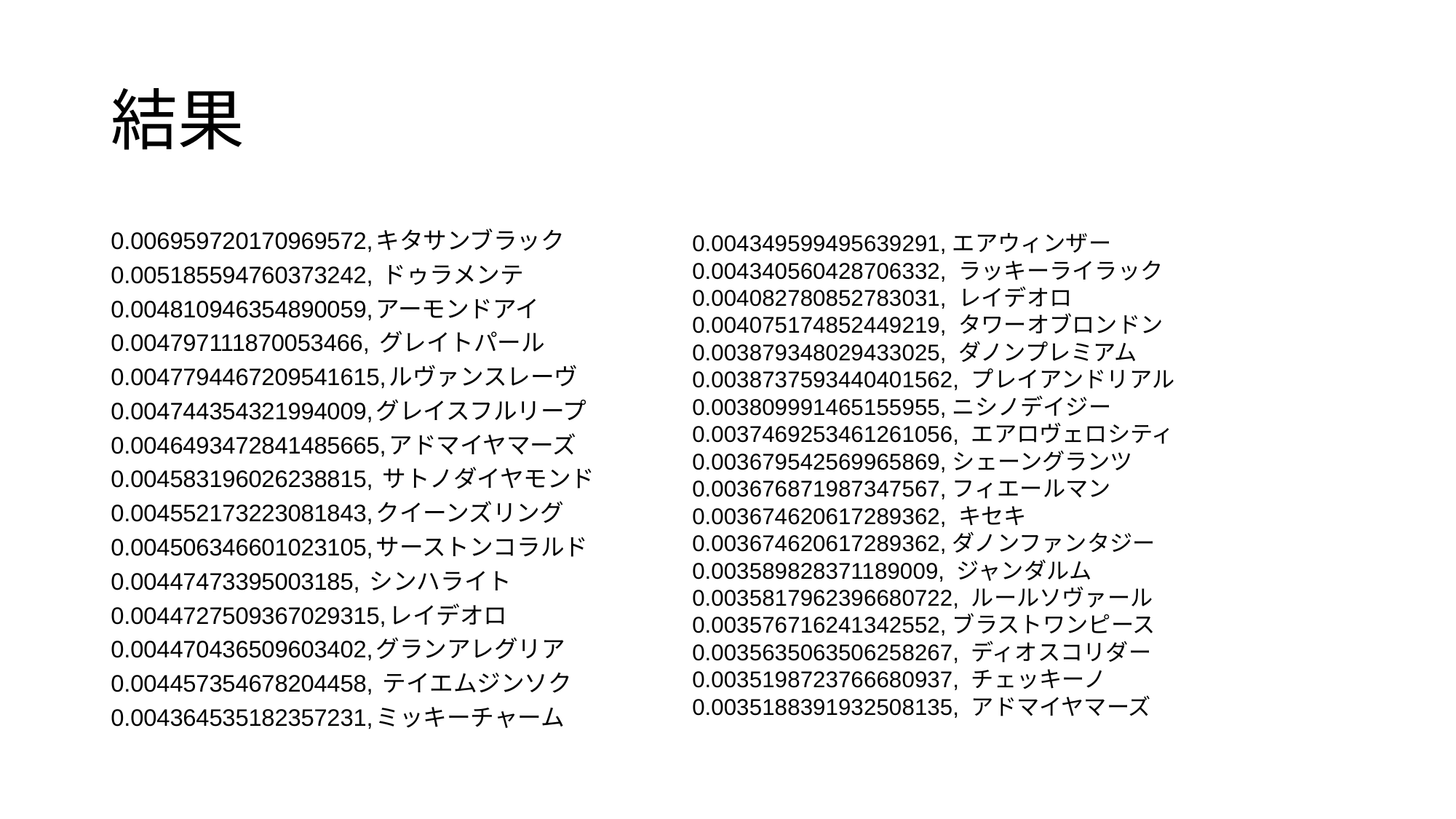

# 結果
0.006959720170969572,キタサンブラック
0.005185594760373242, ドゥラメンテ
0.004810946354890059,アーモンドアイ
0.004797111870053466, グレイトパール
0.0047794467209541615,ルヴァンスレーヴ
0.004744354321994009,グレイスフルリープ
0.0046493472841485665,アドマイヤマーズ
0.004583196026238815, サトノダイヤモンド
0.004552173223081843,クイーンズリング
0.004506346601023105,サーストンコラルド
0.00447473395003185, シンハライト
0.0044727509367029315,レイデオロ
0.004470436509603402,グランアレグリア
0.004457354678204458, テイエムジンソク
0.004364535182357231,ミッキーチャーム
0.004349599495639291,エアウィンザー
0.004340560428706332, ラッキーライラック
0.004082780852783031, レイデオロ
0.004075174852449219, タワーオブロンドン
0.003879348029433025, ダノンプレミアム
0.0038737593440401562, プレイアンドリアル
0.003809991465155955,ニシノデイジー
0.0037469253461261056, エアロヴェロシティ
0.003679542569965869,シェーングランツ
0.003676871987347567,フィエールマン
0.003674620617289362, キセキ
0.003674620617289362,ダノンファンタジー
0.003589828371189009, ジャンダルム
0.0035817962396680722, ルールソヴァール
0.003576716241342552,ブラストワンピース
0.0035635063506258267, ディオスコリダー
0.0035198723766680937, チェッキーノ
0.0035188391932508135, アドマイヤマーズ